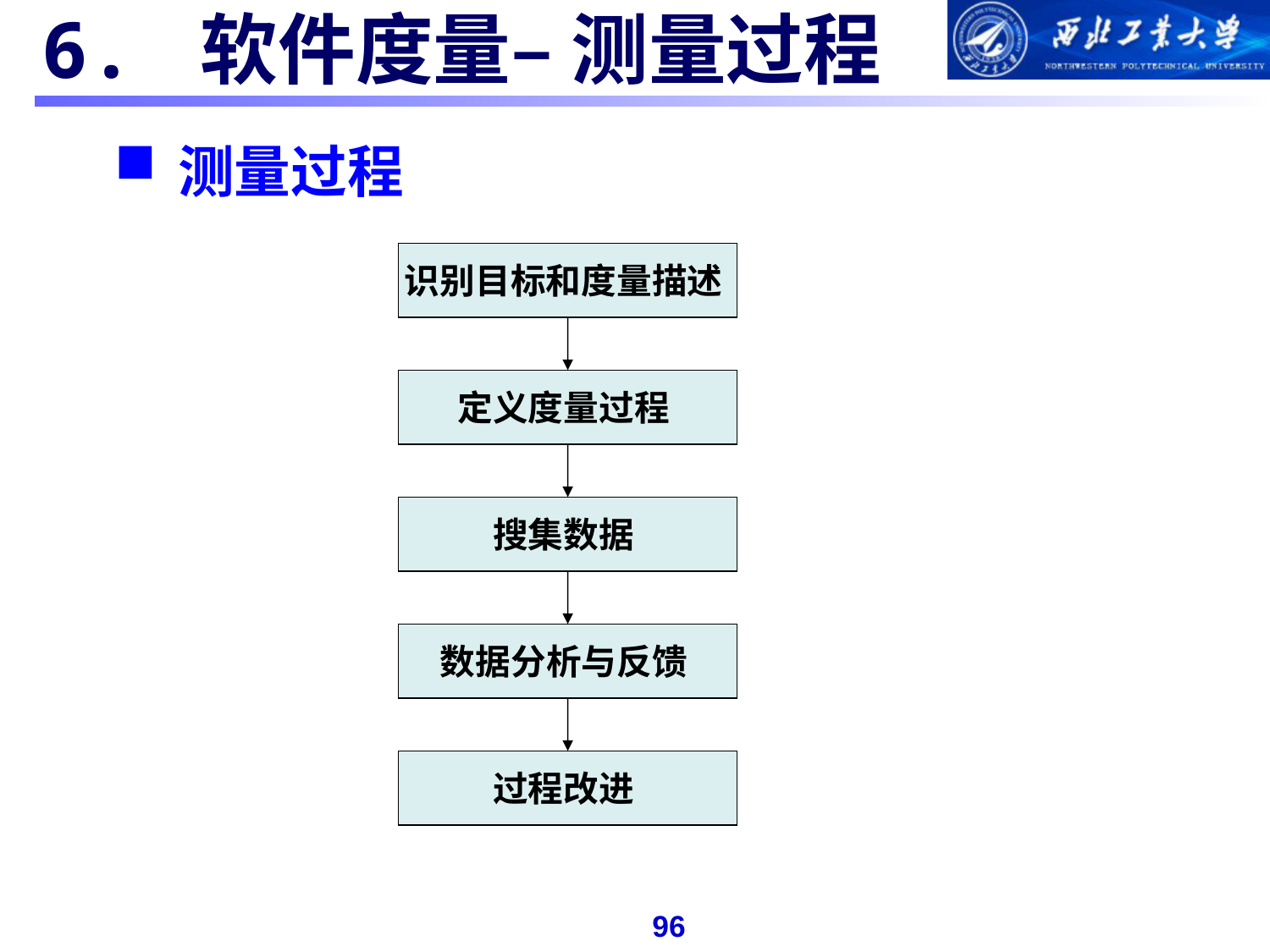

#
6. 软件度量– 测量过程
测量过程
识别目标和度量描述

定义度量过程

搜集数据

数据分析与反馈

过程改进